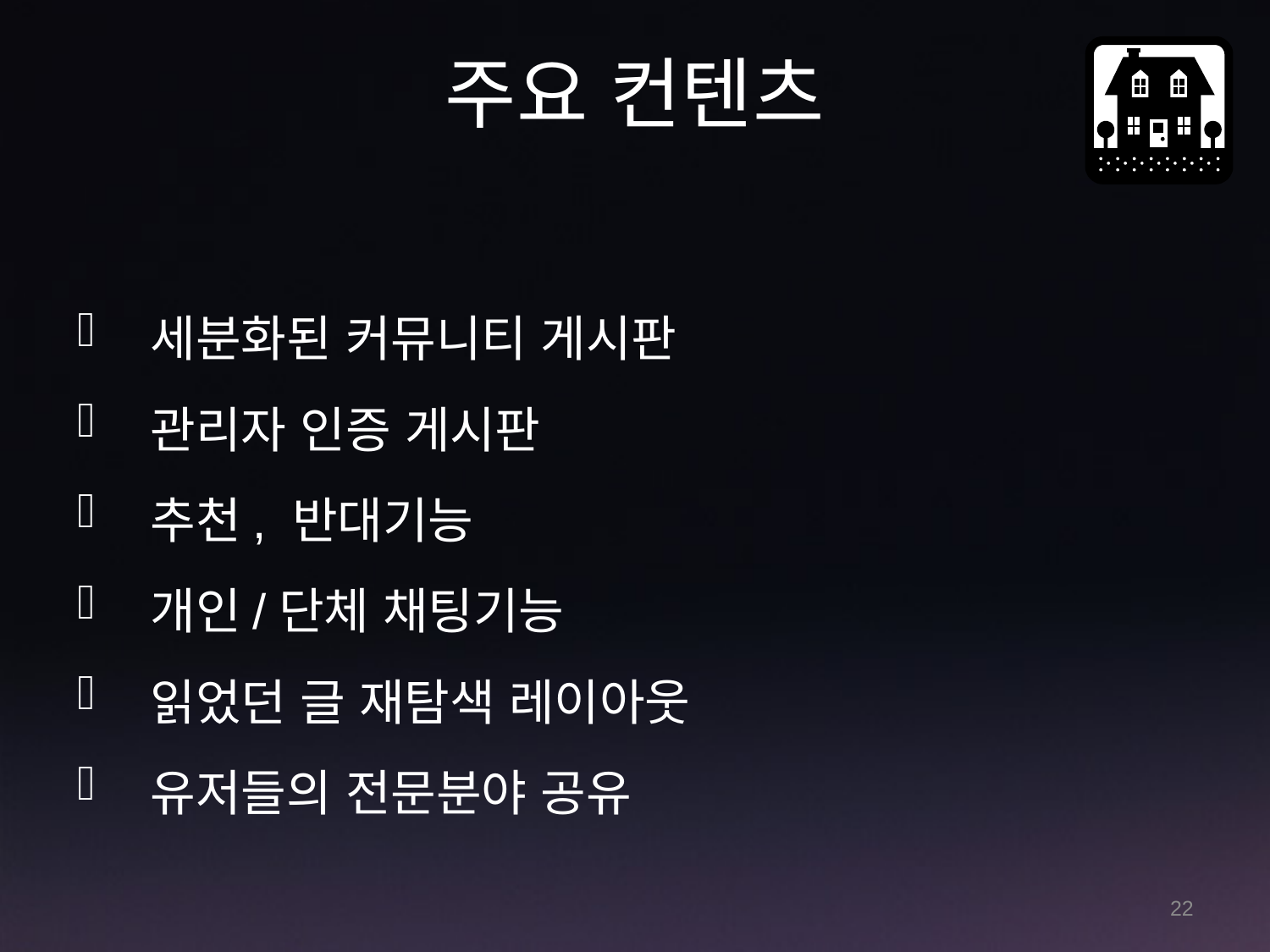

# 주요 컨텐츠
 세분화된 커뮤니티 게시판

 관리자 인증 게시판

 추천, 반대기능

 개인/단체 채팅기능

 읽었던 글 재탐색 레이아웃

 유저들의 전문분야 공유
22